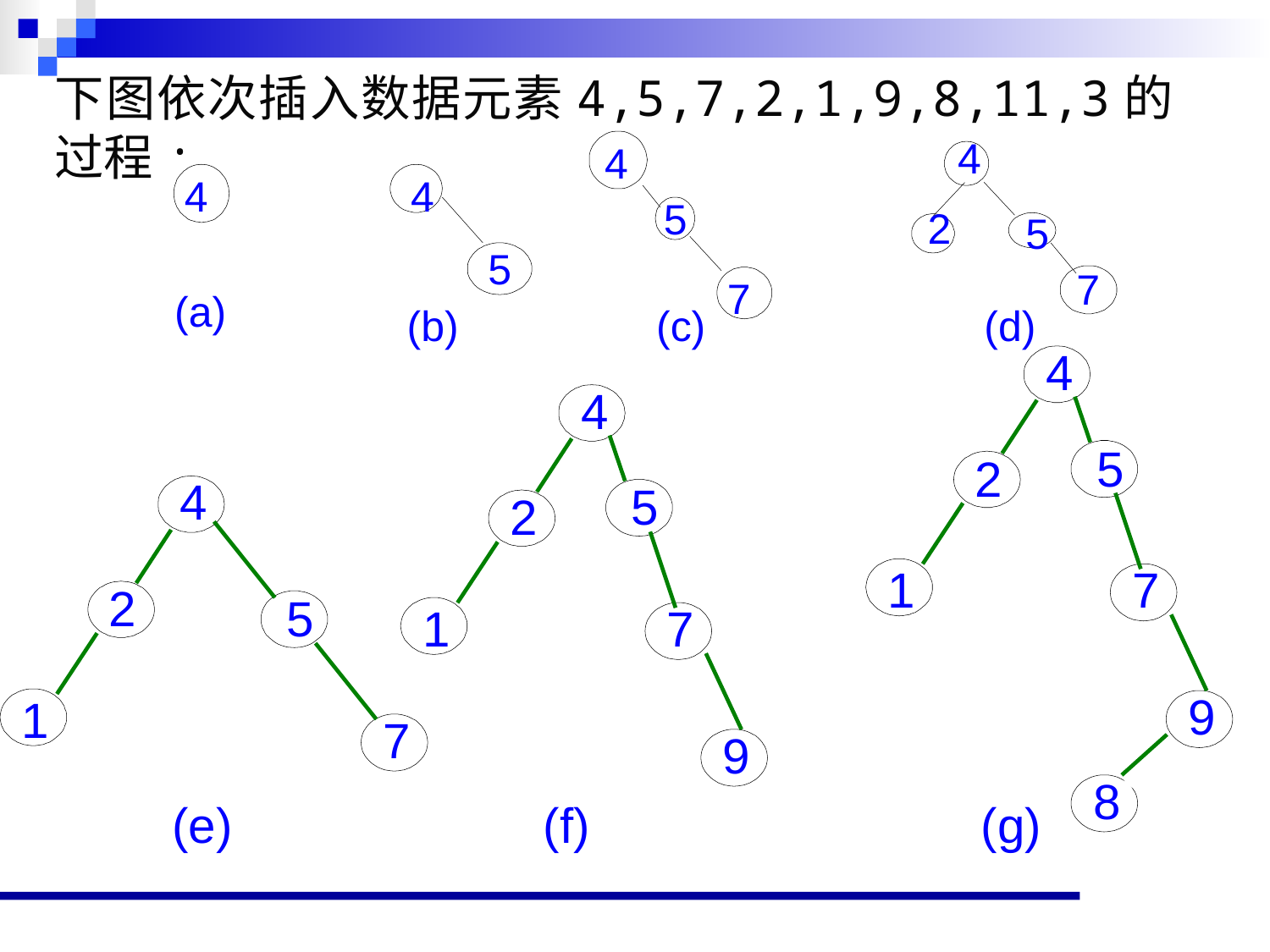

下图依次插入数据元素4,5,7,2,1,9,8,11,3的过程:

4
4

4
4

5

2
5

5

7

7

(a)

(b)
(c)
(d)
4

4

5

2

4

5

2

1
7

2

5

1
7

9

1

7

9

8

(e)
(f)
(g)